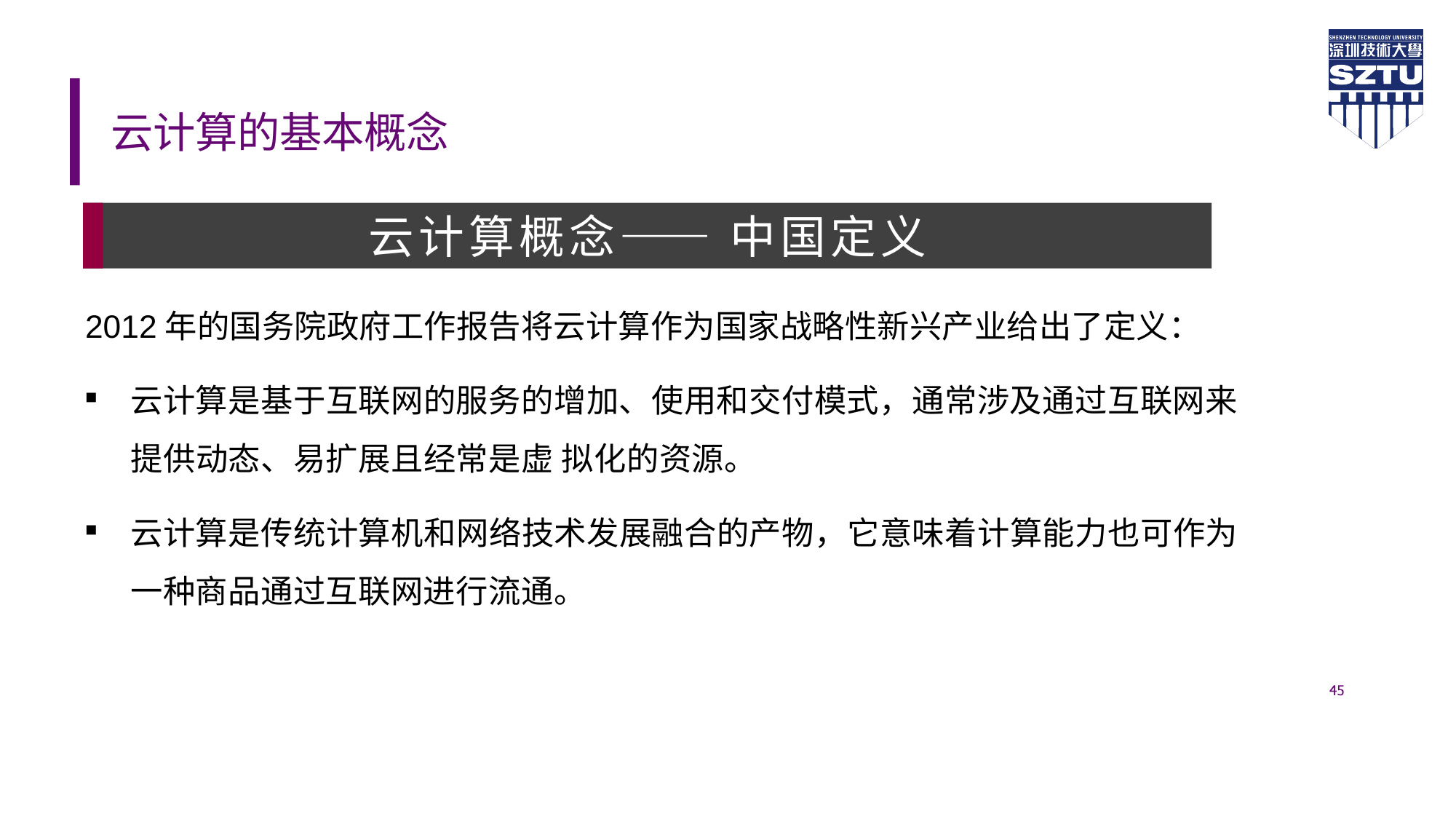

# 云计算的基本概念

云计算概念—— 中国定义
2012年的国务院政府工作报告将云计算作为国家战略性新兴产业给出了定义：
云计算是基于互联网的服务的增加、使用和交付模式，通常涉及通过互联网来提供动态、易扩展且经常是虚 拟化的资源。
云计算是传统计算机和网络技术发展融合的产物，它意味着计算能力也可作为一种商品通过互联网进行流通。

45